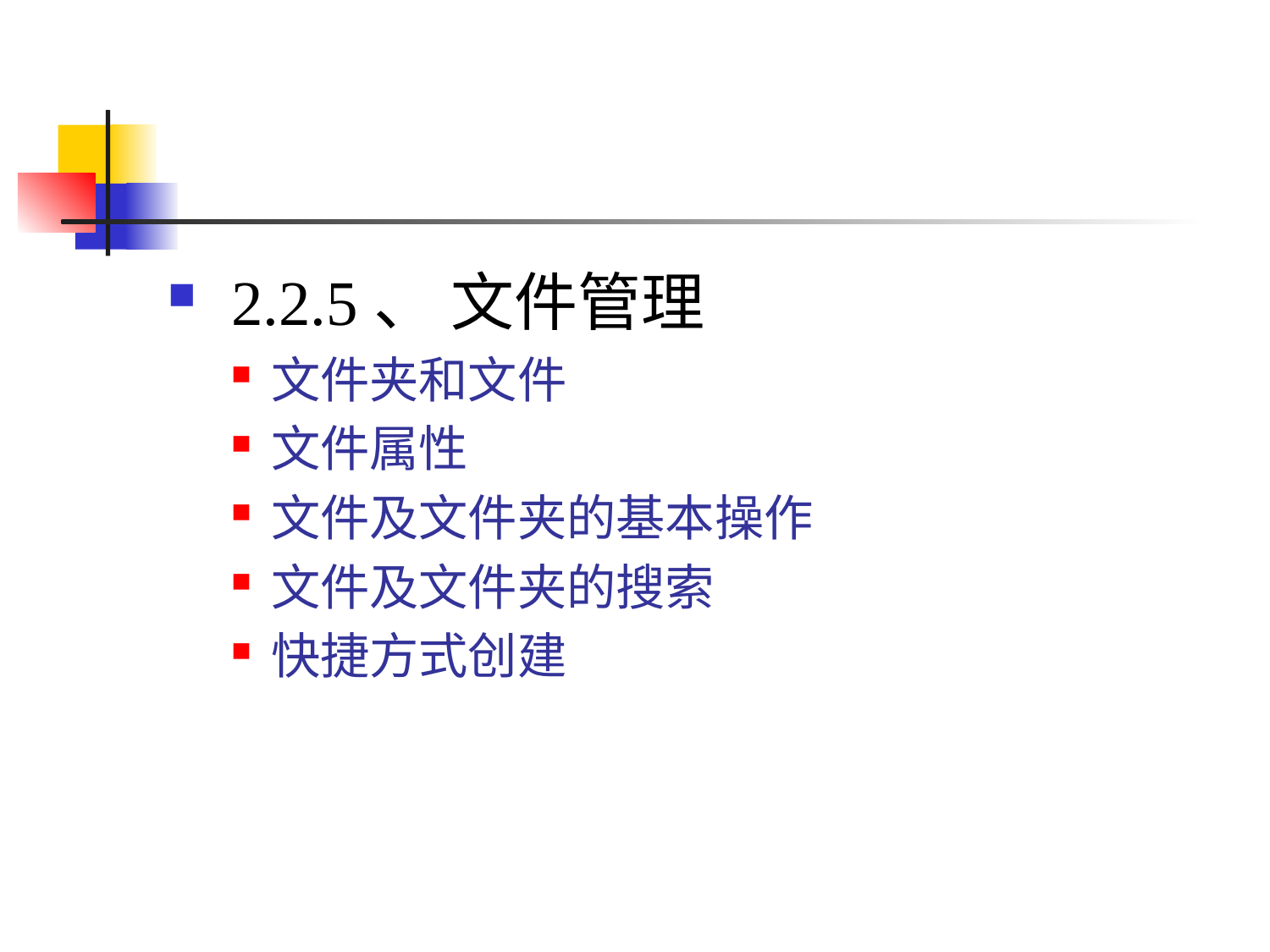

#
 2.2.5、 文件管理
文件夹和文件
文件属性
文件及文件夹的基本操作
文件及文件夹的搜索
快捷方式创建

59